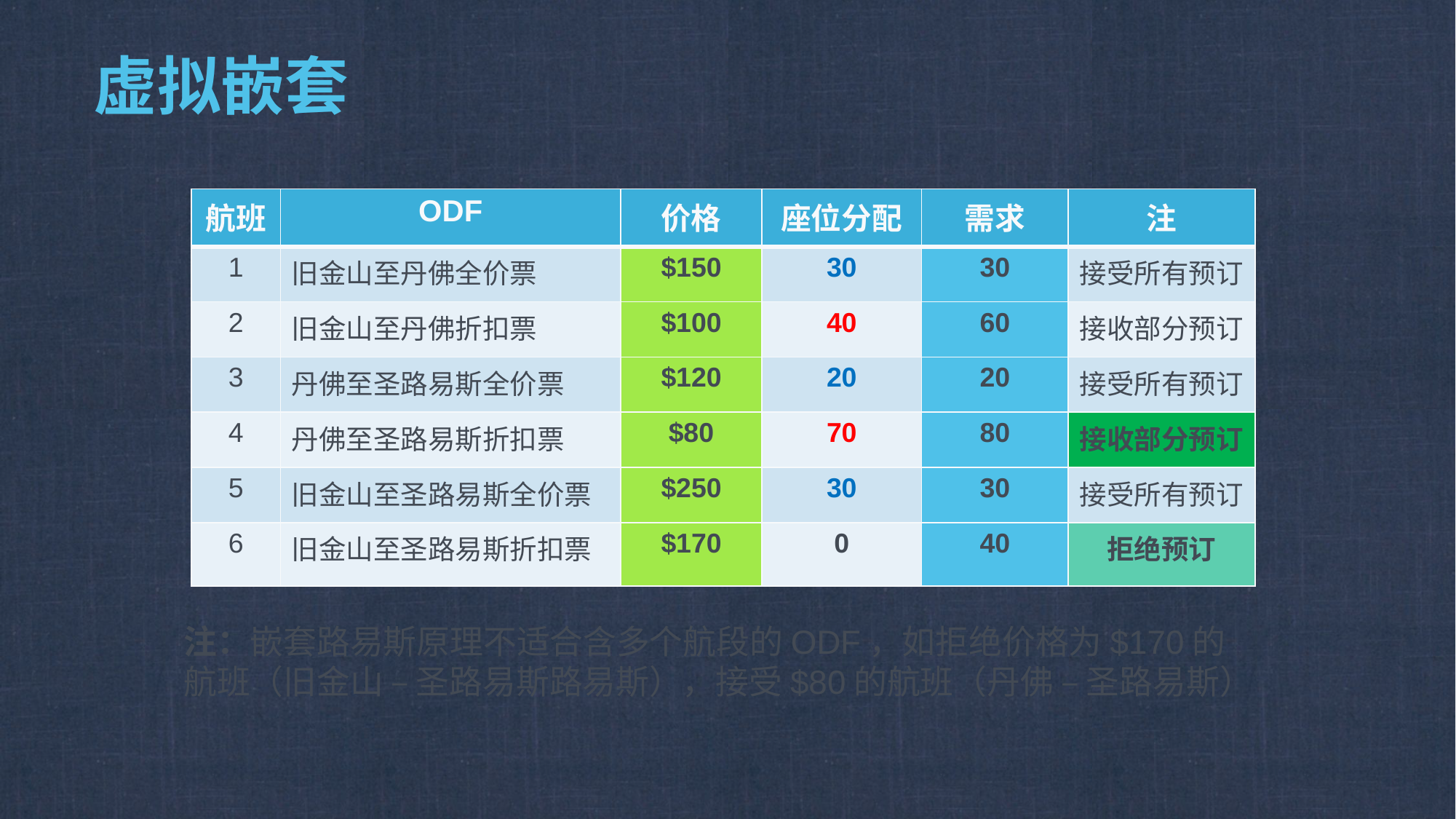

# 虚拟嵌套

| 航班 | ODF | 价格 | 座位分配 | 需求 | 注 |
| --- | --- | --- | --- | --- | --- |
| 1 | 旧金山至丹佛全价票 | $150 | 30 | 30 | 接受所有预订 |
| 2 | 旧金山至丹佛折扣票 | $100 | 40 | 60 | 接收部分预订 |
| 3 | 丹佛至圣路易斯全价票 | $120 | 20 | 20 | 接受所有预订 |
| 4 | 丹佛至圣路易斯折扣票 | $80 | 70 | 80 | 接收部分预订 |
| 5 | 旧金山至圣路易斯全价票 | $250 | 30 | 30 | 接受所有预订 |
| 6 | 旧金山至圣路易斯折扣票 | $170 | 0 | 40 | 拒绝预订 |
注：嵌套路易斯原理不适合含多个航段的ODF，如拒绝价格为$170的航班（旧金山 – 圣路易斯路易斯），接受$80的航班（丹佛 – 圣路易斯）